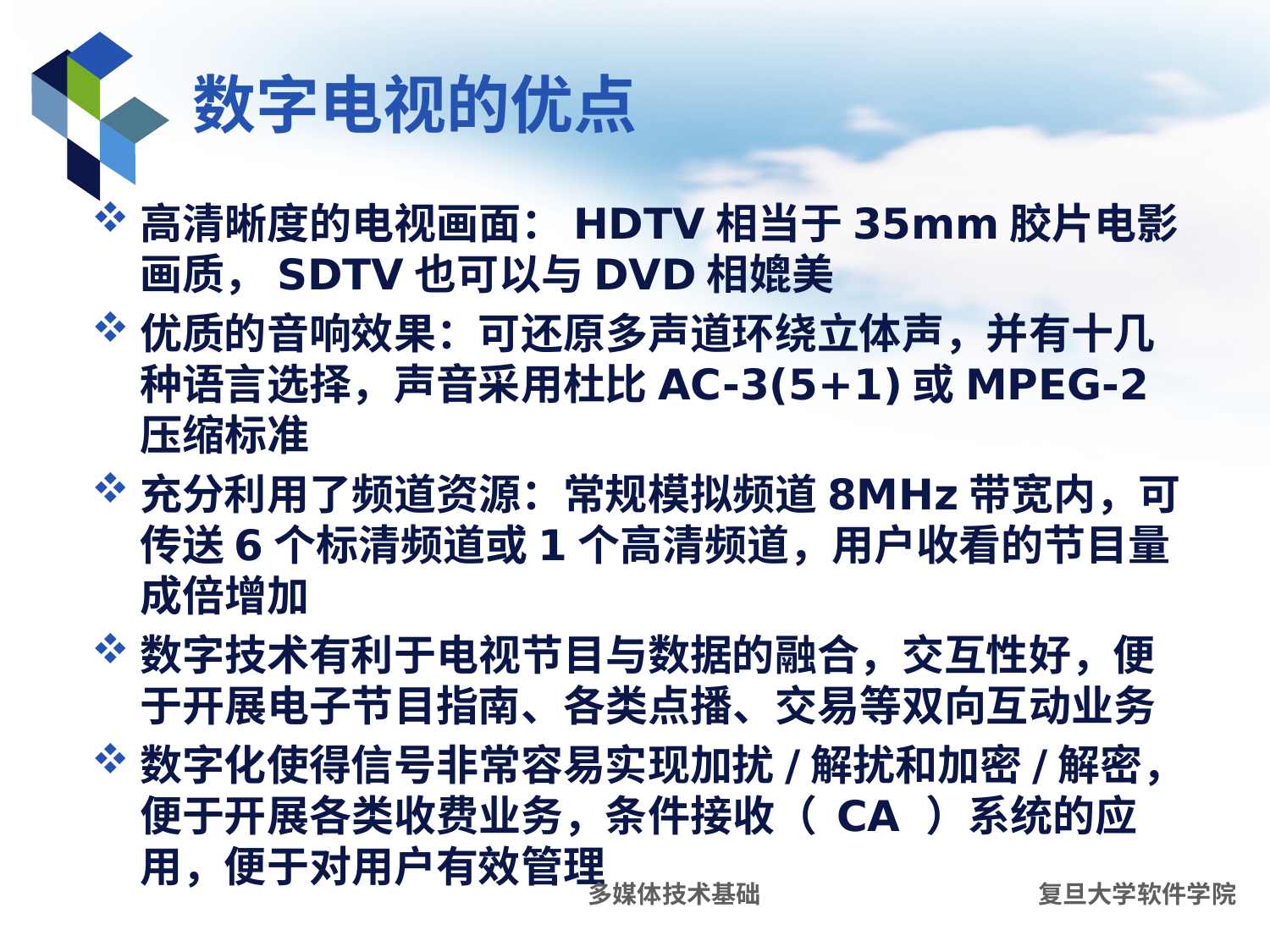

# 数字电视的优点
高清晰度的电视画面：HDTV相当于35mm胶片电影画质，SDTV也可以与DVD相媲美
优质的音响效果：可还原多声道环绕立体声，并有十几种语言选择，声音采用杜比AC-3(5+1)或MPEG-2压缩标准
充分利用了频道资源：常规模拟频道8MHz带宽内，可传送6个标清频道或1个高清频道，用户收看的节目量成倍增加
数字技术有利于电视节目与数据的融合，交互性好，便于开展电子节目指南、各类点播、交易等双向互动业务
数字化使得信号非常容易实现加扰/解扰和加密/解密，便于开展各类收费业务，条件接收（ CA ）系统的应用，便于对用户有效管理
多媒体技术基础